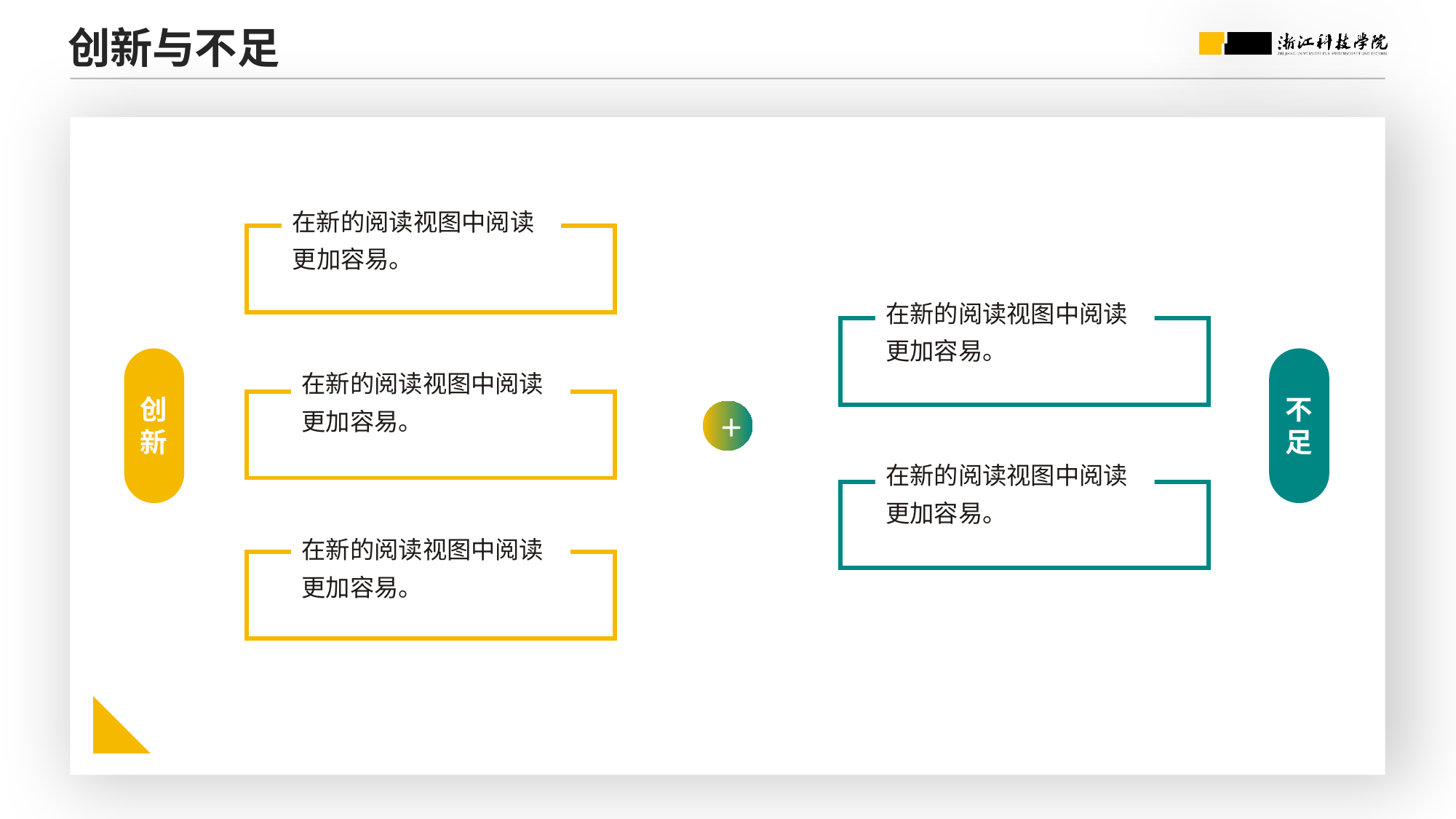

创新与不足
在新的阅读视图中阅读更加容易。

在新的阅读视图中阅读更加容易。

在新的阅读视图中阅读更加容易。
创
新
不
足

+
在新的阅读视图中阅读更加容易。

在新的阅读视图中阅读更加容易。